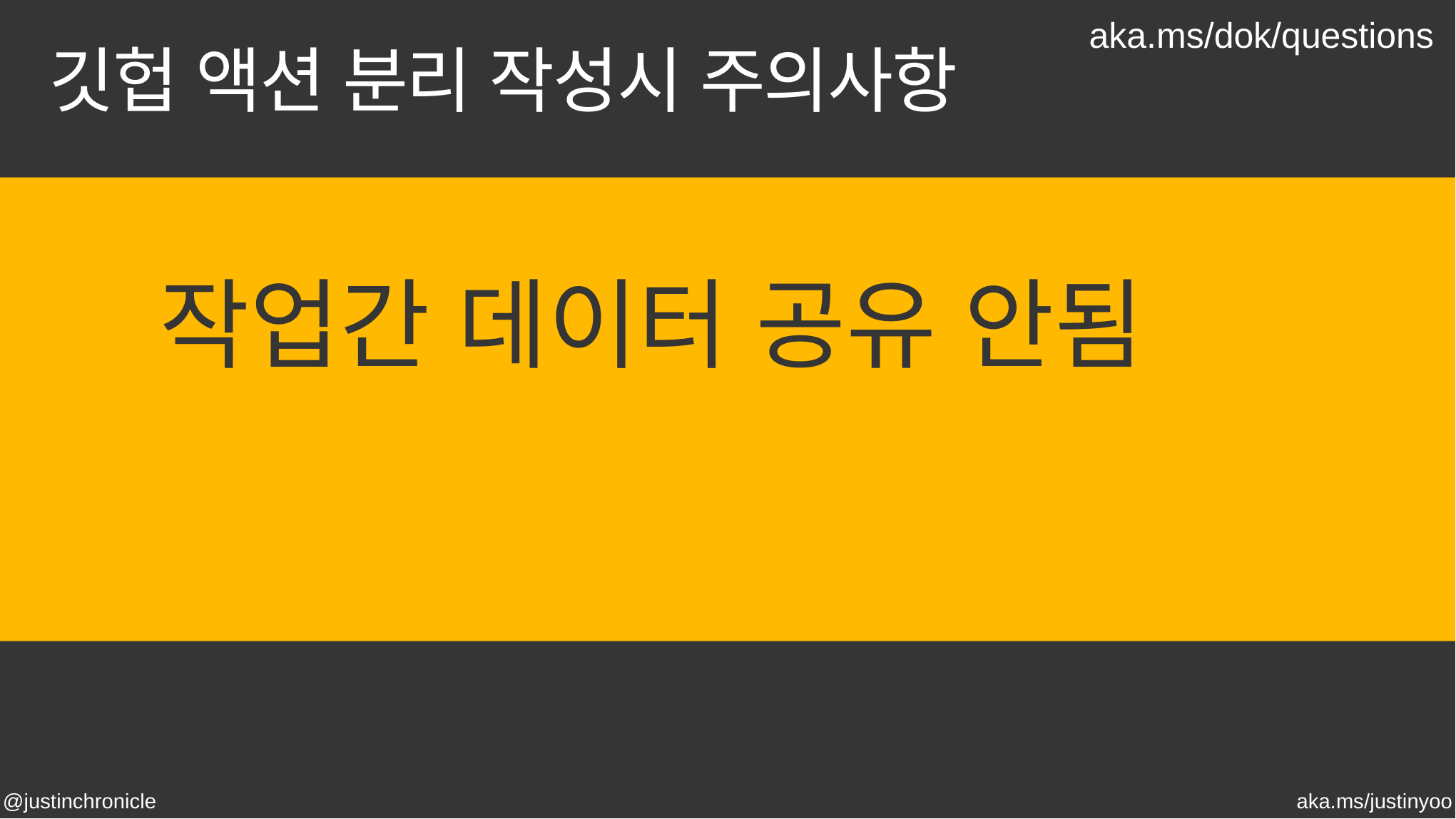

aka.ms/dok/questions
# 깃헙 액션 분리 작성시 주의사항

작업간 데이터 공유 안됨